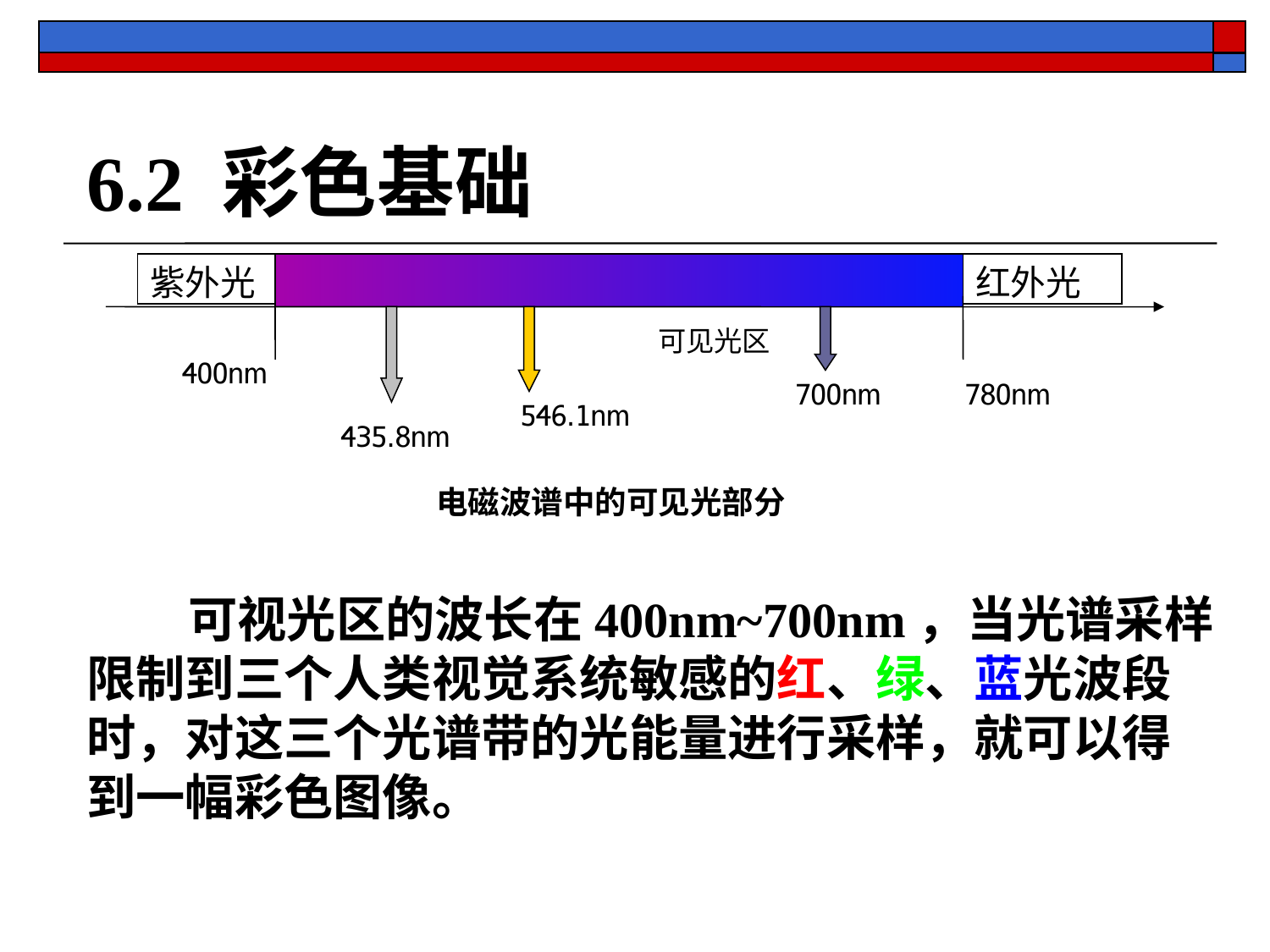

# 6.2 彩色基础
紫外光

红外光

可见光区
400nm
700nm
780nm
546.1nm
435.8nm
电磁波谱中的可见光部分
        可视光区的波长在400nm~700nm，当光谱采样限制到三个人类视觉系统敏感的红、绿、蓝光波段时，对这三个光谱带的光能量进行采样，就可以得到一幅彩色图像。
10